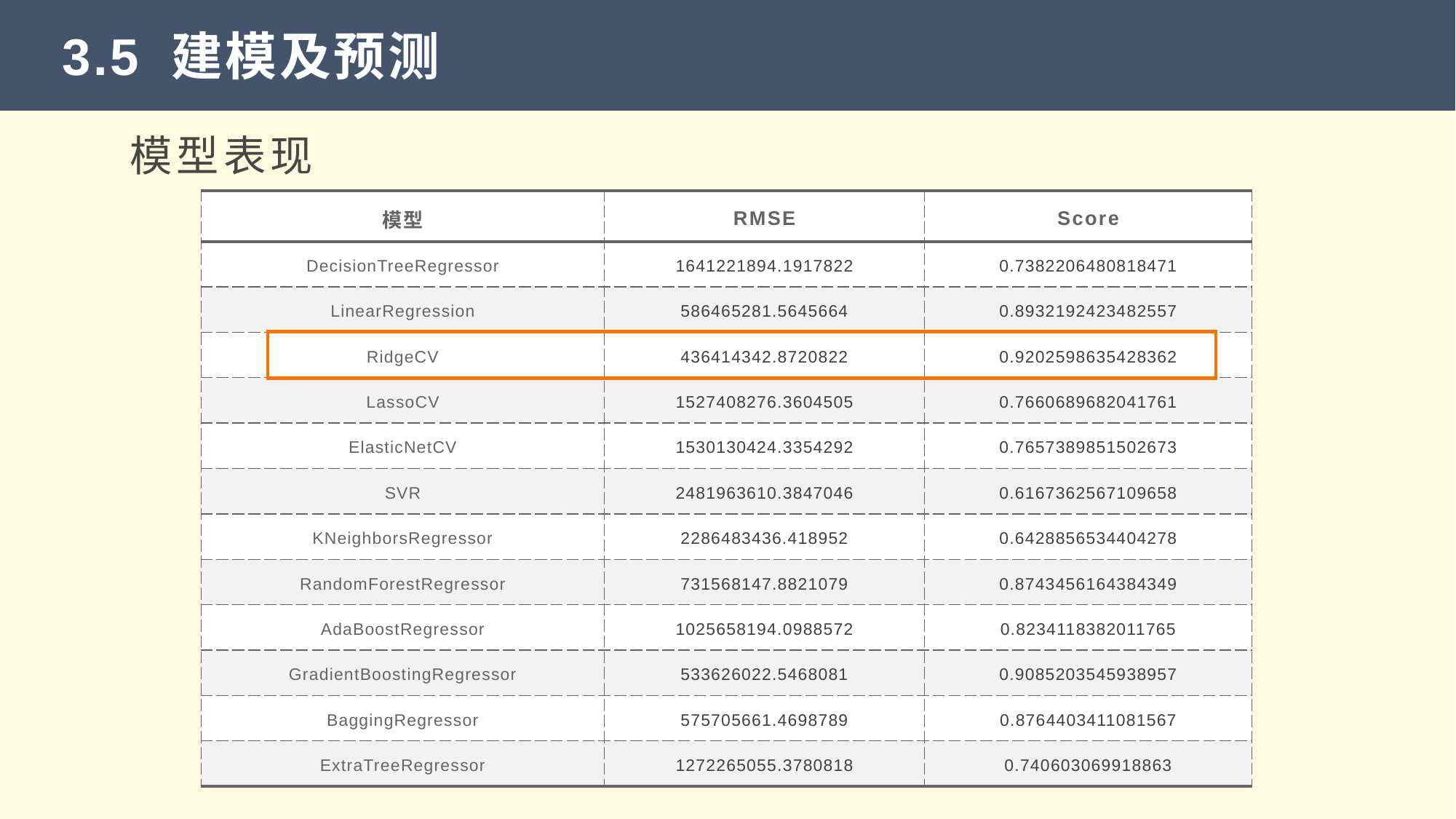

3.5 建模及预测
模型表现
| 模型 | RMSE | Score |
| --- | --- | --- |
| DecisionTreeRegressor | 1641221894.1917822 | 0.7382206480818471 |
| LinearRegression | 586465281.5645664 | 0.8932192423482557 |
| RidgeCV | 436414342.8720822 | 0.9202598635428362 |
| LassoCV | 1527408276.3604505 | 0.7660689682041761 |
| ElasticNetCV | 1530130424.3354292 | 0.7657389851502673 |
| SVR | 2481963610.3847046 | 0.6167362567109658 |
| KNeighborsRegressor | 2286483436.418952 | 0.6428856534404278 |
| RandomForestRegressor | 731568147.8821079 | 0.8743456164384349 |
| AdaBoostRegressor | 1025658194.0988572 | 0.8234118382011765 |
| GradientBoostingRegressor | 533626022.5468081 | 0.9085203545938957 |
| BaggingRegressor | 575705661.4698789 | 0.8764403411081567 |
| ExtraTreeRegressor | 1272265055.3780818 | 0.740603069918863 |